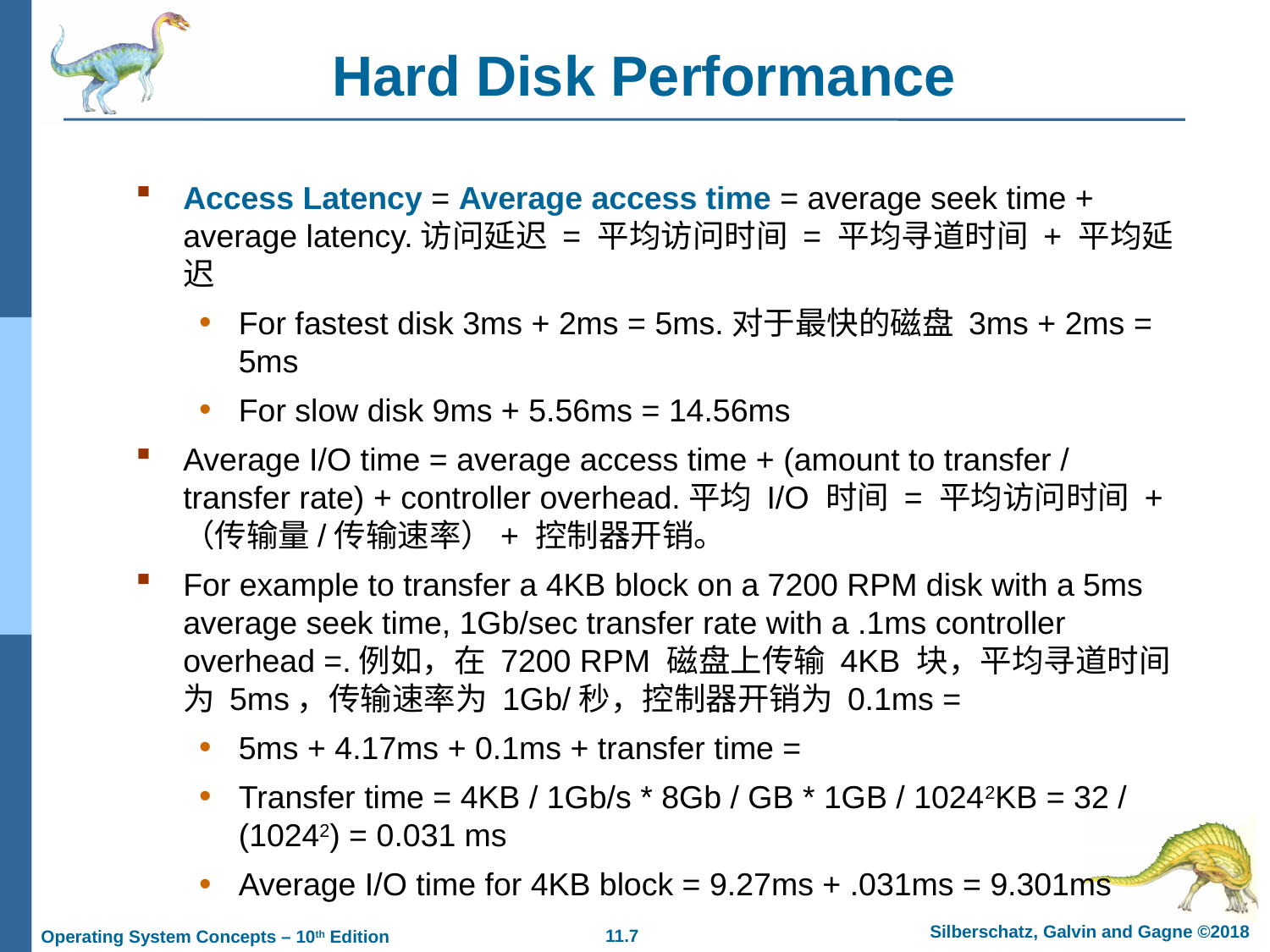

# Hard Disk Performance
Access Latency = Average access time = average seek time + average latency.访问延迟 = 平均访问时间 = 平均寻道时间 + 平均延迟
For fastest disk 3ms + 2ms = 5ms.对于最快的磁盘 3ms + 2ms = 5ms
For slow disk 9ms + 5.56ms = 14.56ms
Average I/O time = average access time + (amount to transfer / transfer rate) + controller overhead.平均 I/O 时间 = 平均访问时间 +（传输量/传输速率）+ 控制器开销。
For example to transfer a 4KB block on a 7200 RPM disk with a 5ms average seek time, 1Gb/sec transfer rate with a .1ms controller overhead =.例如，在 7200 RPM 磁盘上传输 4KB 块，平均寻道时间为 5ms，传输速率为 1Gb/秒，控制器开销为 0.1ms =
5ms + 4.17ms + 0.1ms + transfer time =
Transfer time = 4KB / 1Gb/s * 8Gb / GB * 1GB / 10242KB = 32 / (10242) = 0.031 ms
Average I/O time for 4KB block = 9.27ms + .031ms = 9.301ms